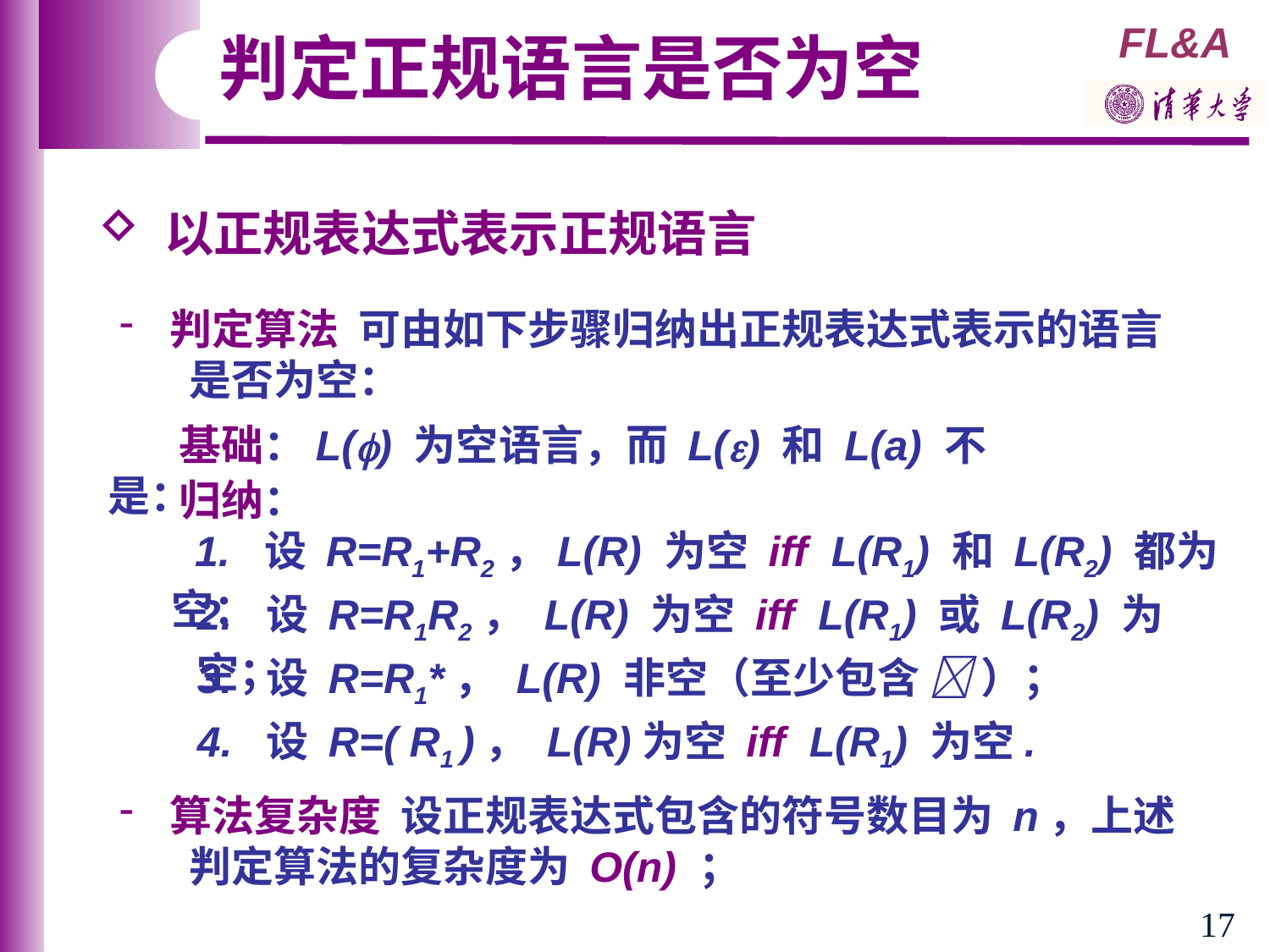

判定正规语言是否为空
 以正规表达式表示正规语言
 判定算法  可由如下步骤归纳出正规表达式表示的语言
   是否为空：
　   基础：L(φ) 为空语言，而 L(ε) 和 L(a) 不是：
　   归纳：
  1.  设 R=R1+R2，L(R) 为空 iff  L(R1) 和 L(R2) 都为空：
2.  设 R=R1R2， L(R) 为空 iff  L(R1) 或 L(R2) 为空；
3.  设 R=R1*， L(R) 非空（至少包含 ε ）；
4.  设 R=( R1 )， L(R)为空 iff  L(R1) 为空.
 算法复杂度  设正规表达式包含的符号数目为 n，上述
   判定算法的复杂度为 O(n) ；
17